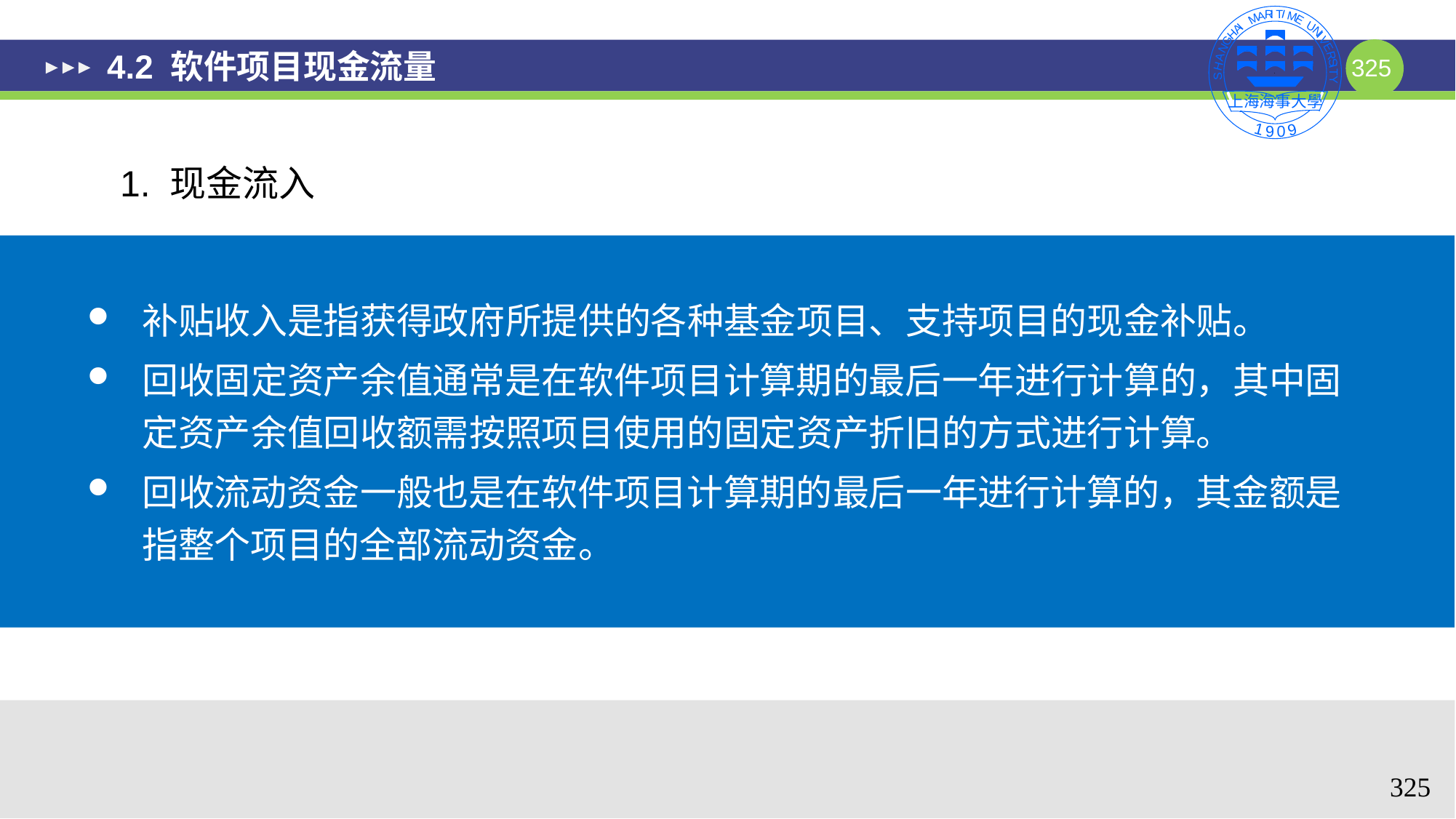

# 4.2 软件项目现金流量
1. 现金流入

补贴收入是指获得政府所提供的各种基金项目、支持项目的现金补贴。
回收固定资产余值通常是在软件项目计算期的最后一年进行计算的，其中固定资产余值回收额需按照项目使用的固定资产折旧的方式进行计算。
回收流动资金一般也是在软件项目计算期的最后一年进行计算的，其金额是指整个项目的全部流动资金。

325
325